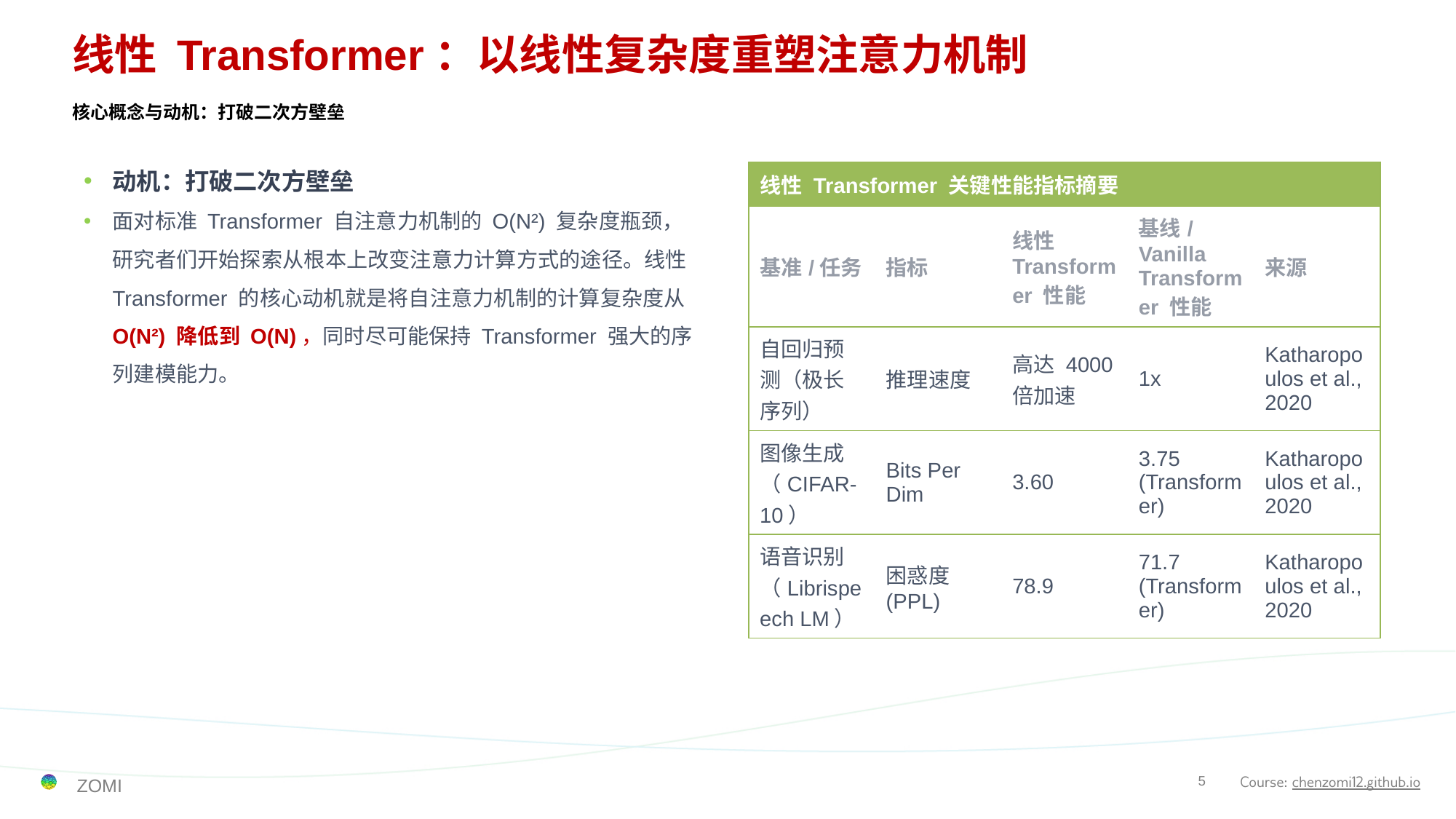

# 线性 Transformer：以线性复杂度重塑注意力机制
核心概念与动机：打破二次方壁垒
动机：打破二次方壁垒
面对标准 Transformer 自注意力机制的 O(N²) 复杂度瓶颈，研究者们开始探索从根本上改变注意力计算方式的途径。线性 Transformer 的核心动机就是将自注意力机制的计算复杂度从 O(N²) 降低到 O(N)，同时尽可能保持 Transformer 强大的序列建模能力。

| 线性 Transformer 关键性能指标摘要 |  |  |  |  |
| --- | --- | --- | --- | --- |
| 基准/任务 | 指标 | 线性 Transformer 性能 | 基线/Vanilla Transformer 性能 | 来源 |
| 自回归预测（极长序列） | 推理速度 | 高达 4000 倍加速 | 1x | Katharopoulos et al., 2020 |
| 图像生成（CIFAR-10） | Bits Per Dim | 3.60 | 3.75 (Transformer) | Katharopoulos et al., 2020 |
| 语音识别（Librispeech LM） | 困惑度 (PPL) | 78.9 | 71.7 (Transformer) | Katharopoulos et al., 2020 |